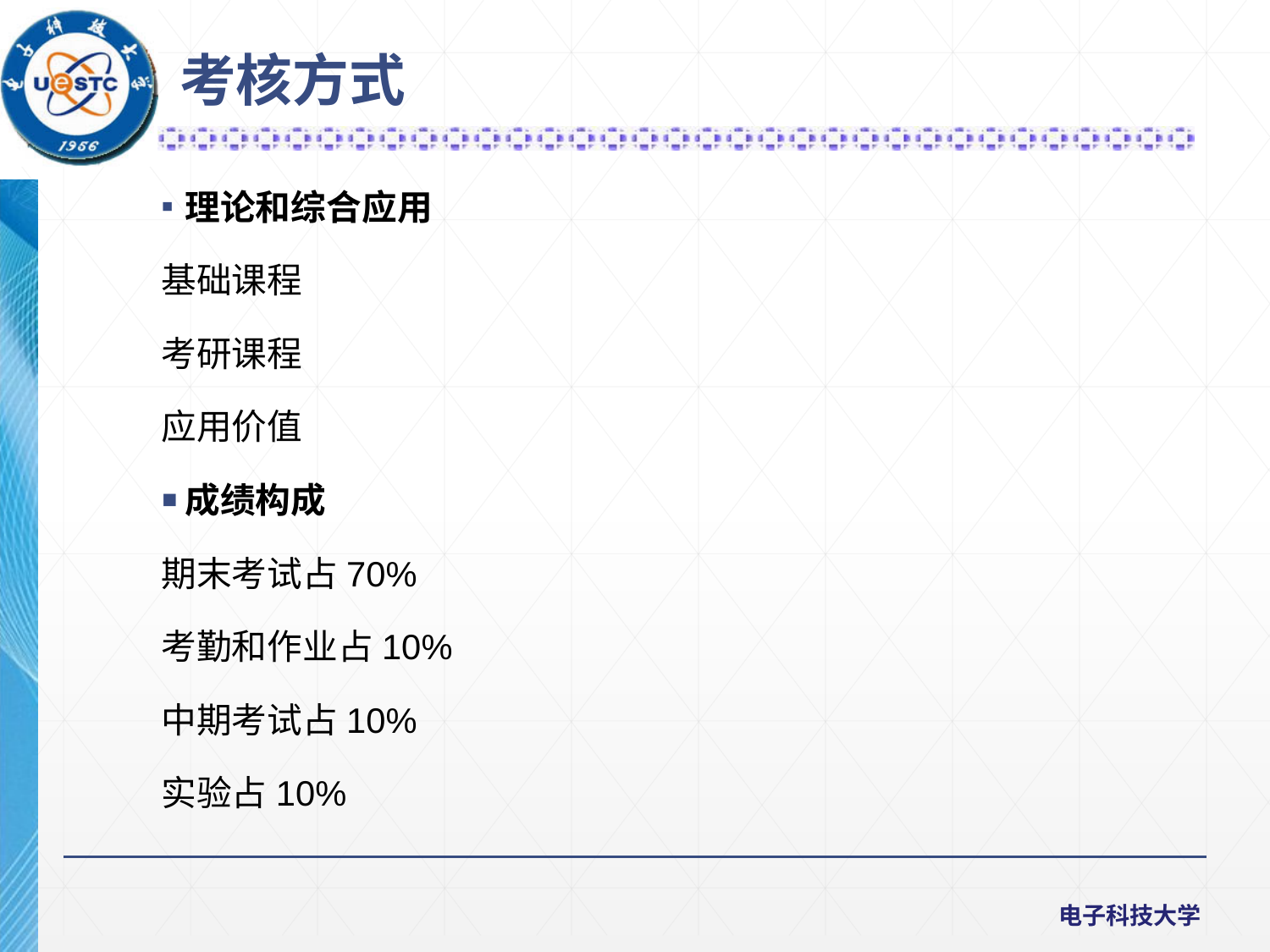

考核方式
理论和综合应用
基础课程
考研课程
应用价值
成绩构成
期末考试占70%
考勤和作业占10%
中期考试占10%
实验占10%